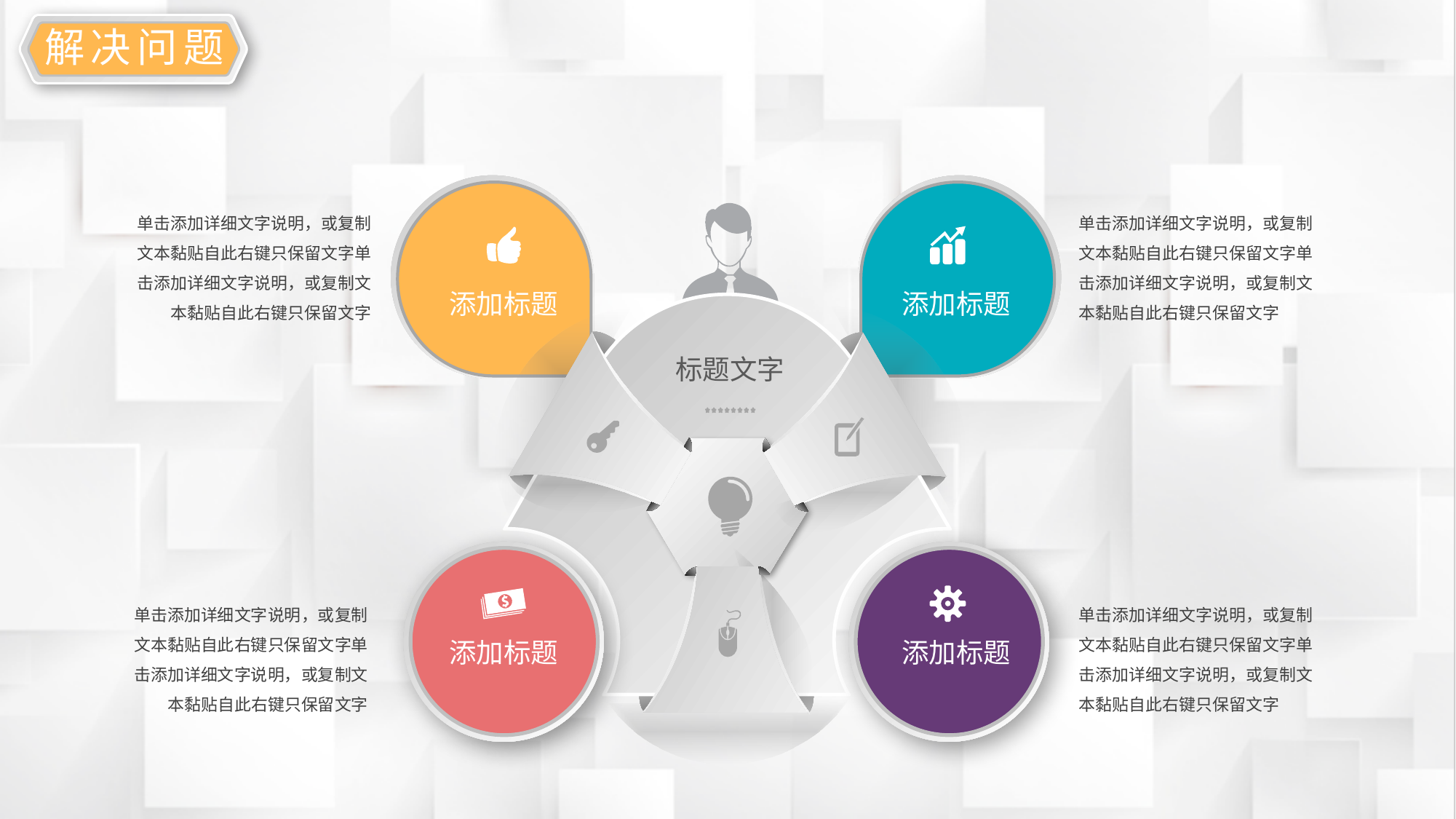

延迟符

解决问题

添加标题

添加标题
单击添加详细文字说明，或复制文本黏贴自此右键只保留文字单击添加详细文字说明，或复制文本黏贴自此右键只保留文字
单击添加详细文字说明，或复制文本黏贴自此右键只保留文字单击添加详细文字说明，或复制文本黏贴自此右键只保留文字

标题文字

添加标题

添加标题
单击添加详细文字说明，或复制文本黏贴自此右键只保留文字单击添加详细文字说明，或复制文本黏贴自此右键只保留文字
单击添加详细文字说明，或复制文本黏贴自此右键只保留文字单击添加详细文字说明，或复制文本黏贴自此右键只保留文字